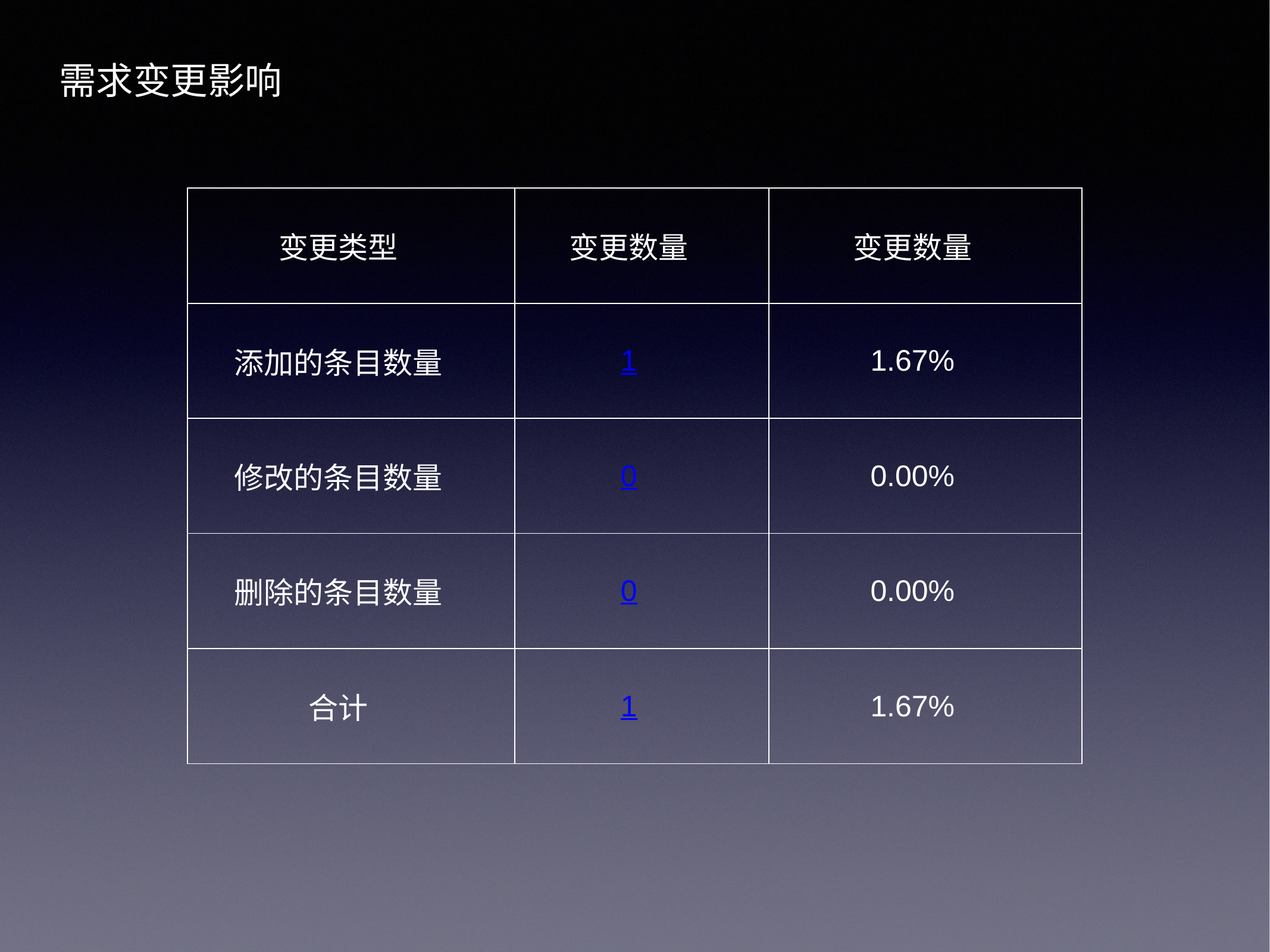

需求变更影响
| 变更类型 | 变更数量 | 变更数量 |
| --- | --- | --- |
| 添加的条目数量 | 1 | 1.67% |
| 修改的条目数量 | 0 | 0.00% |
| 删除的条目数量 | 0 | 0.00% |
| 合计 | 1 | 1.67% |